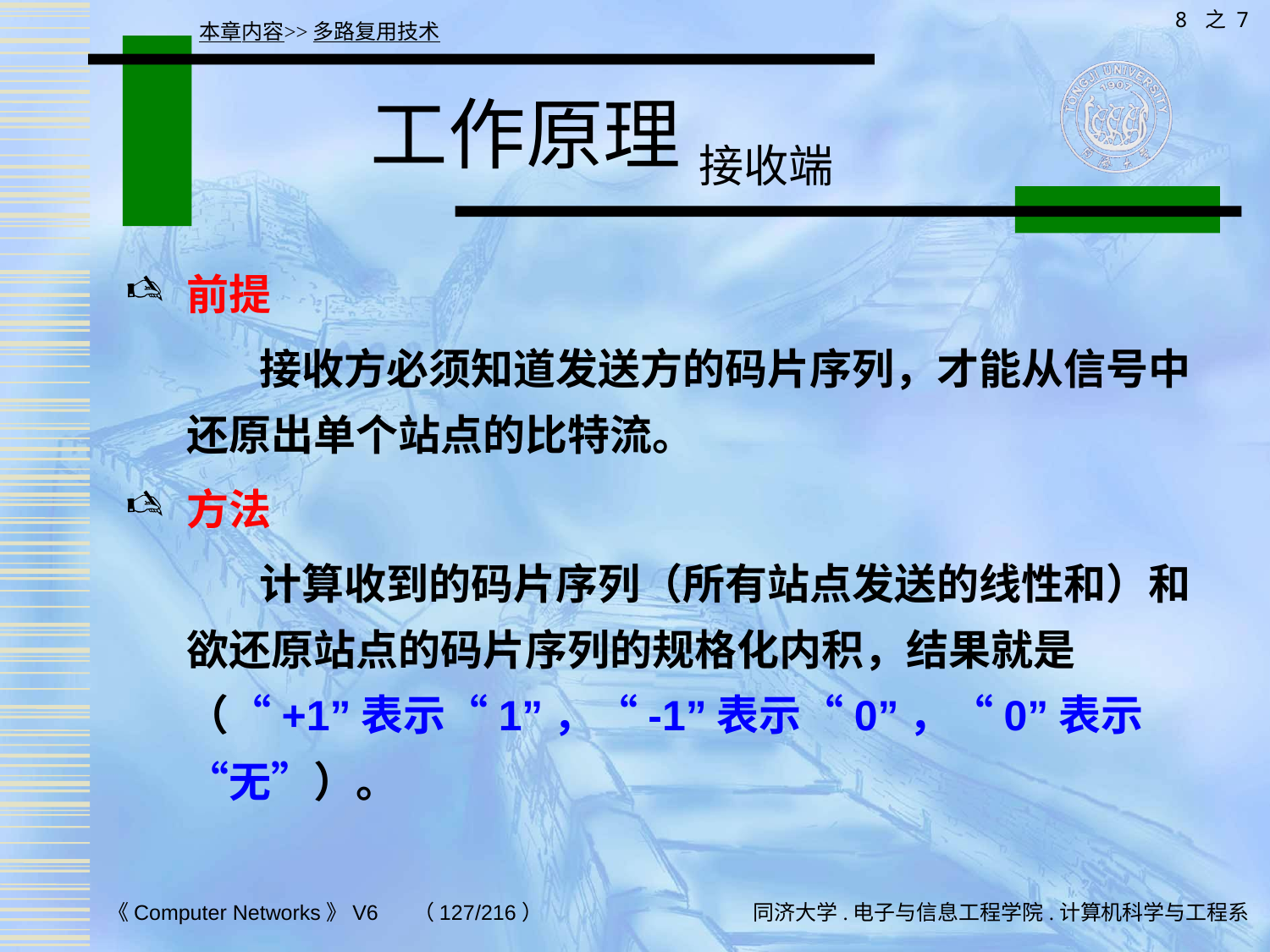

8 之 7
本章内容>>多路复用技术
# 工作原理 接收端
前提
             接收方必须知道发送方的码片序列，才能从信号中还原出单个站点的比特流。
方法
             计算收到的码片序列（所有站点发送的线性和）和欲还原站点的码片序列的规格化内积，结果就是（“+1”表示“1”，“-1”表示“0”，“0”表示“无”）。